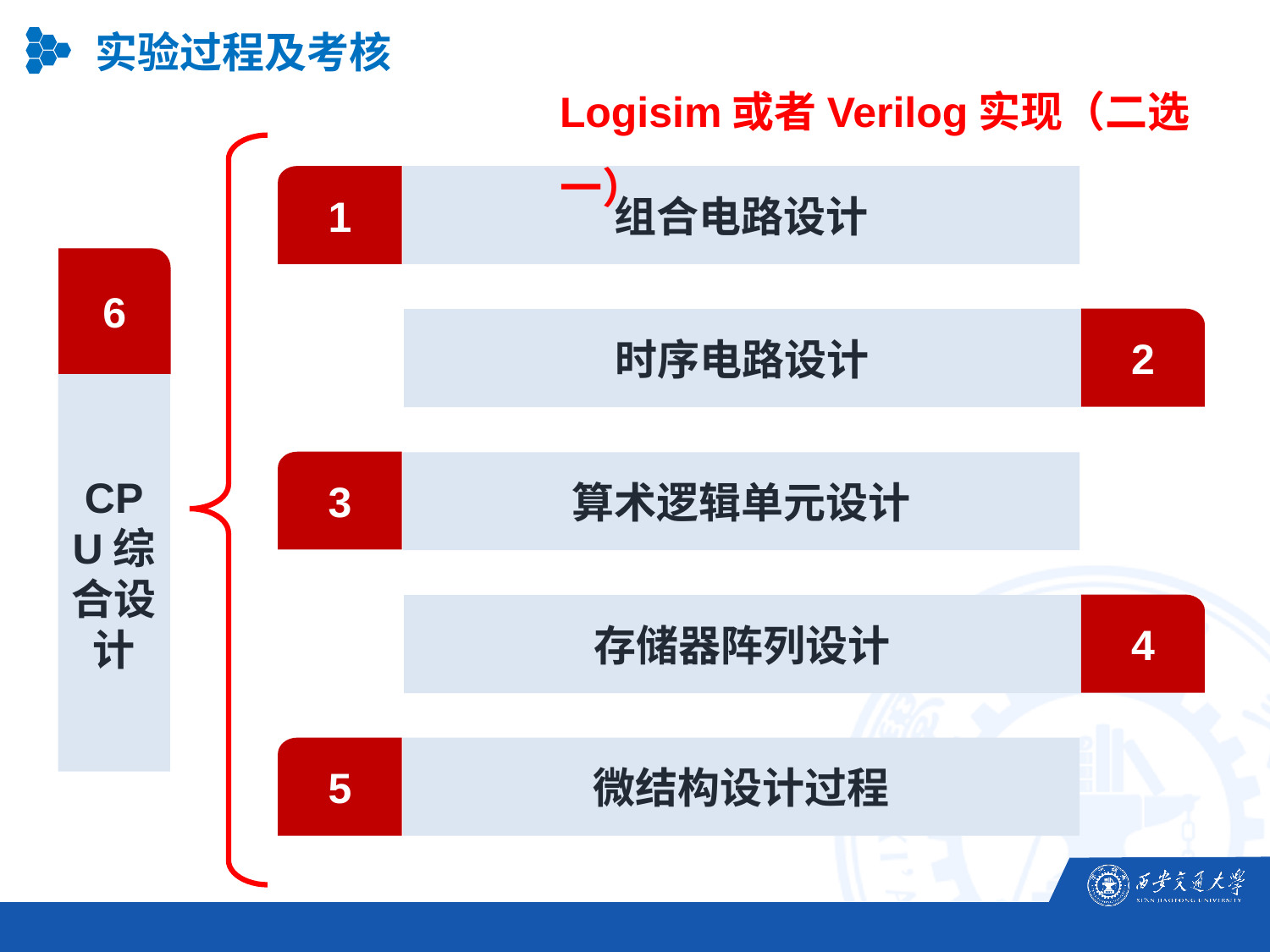

实验过程及考核
Logisim或者Verilog实现（二选一）

1
组合电路设计
2
时序电路设计
3
算术逻辑单元设计
4
存储器阵列设计
5
微结构设计过程
6
CPU综合设计